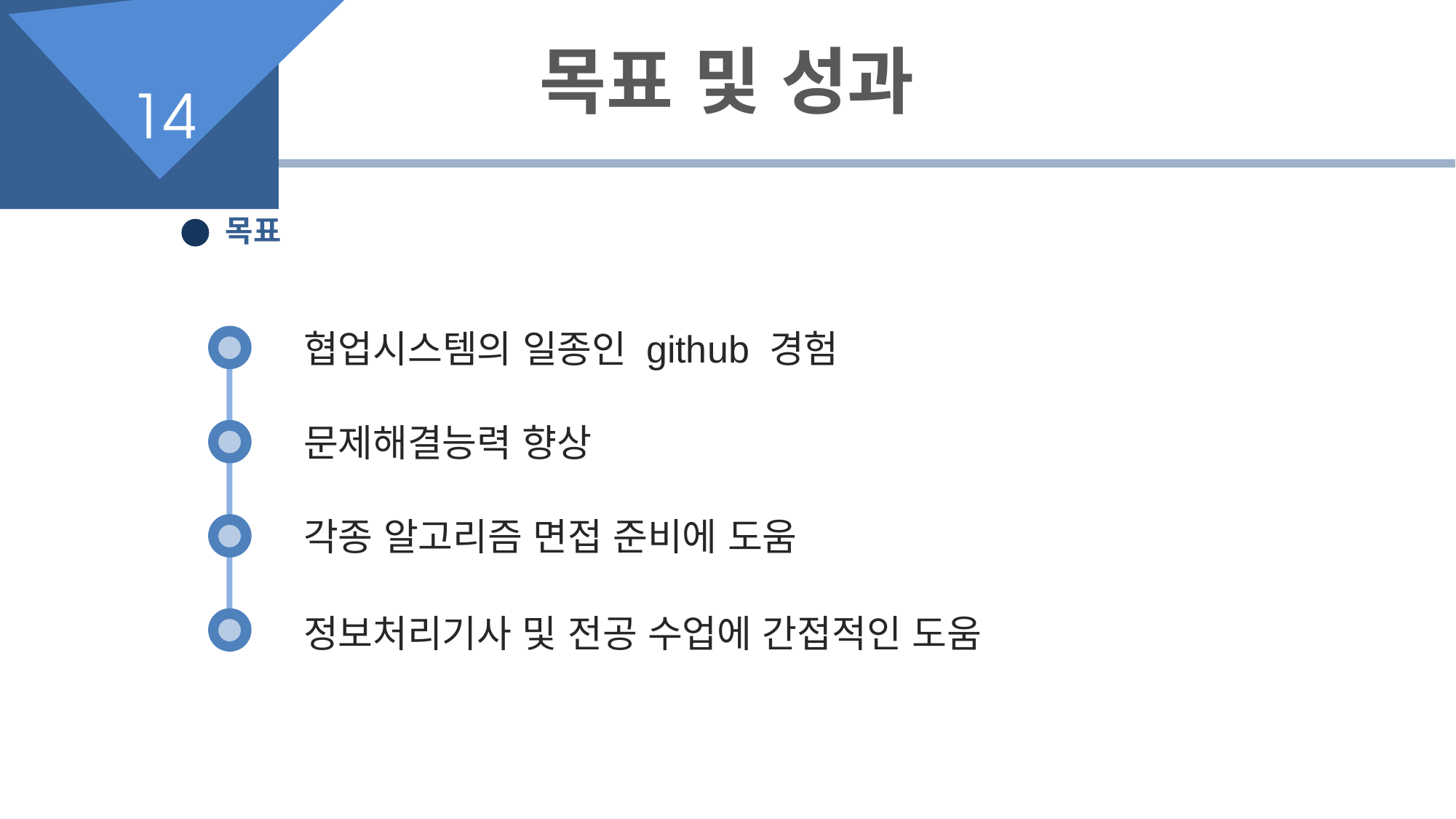

목표 및 성과
14

목표

협업시스템의 일종인 github 경험

문제해결능력 향상

각종 알고리즘 면접 준비에 도움

정보처리기사 및 전공 수업에 간접적인 도움